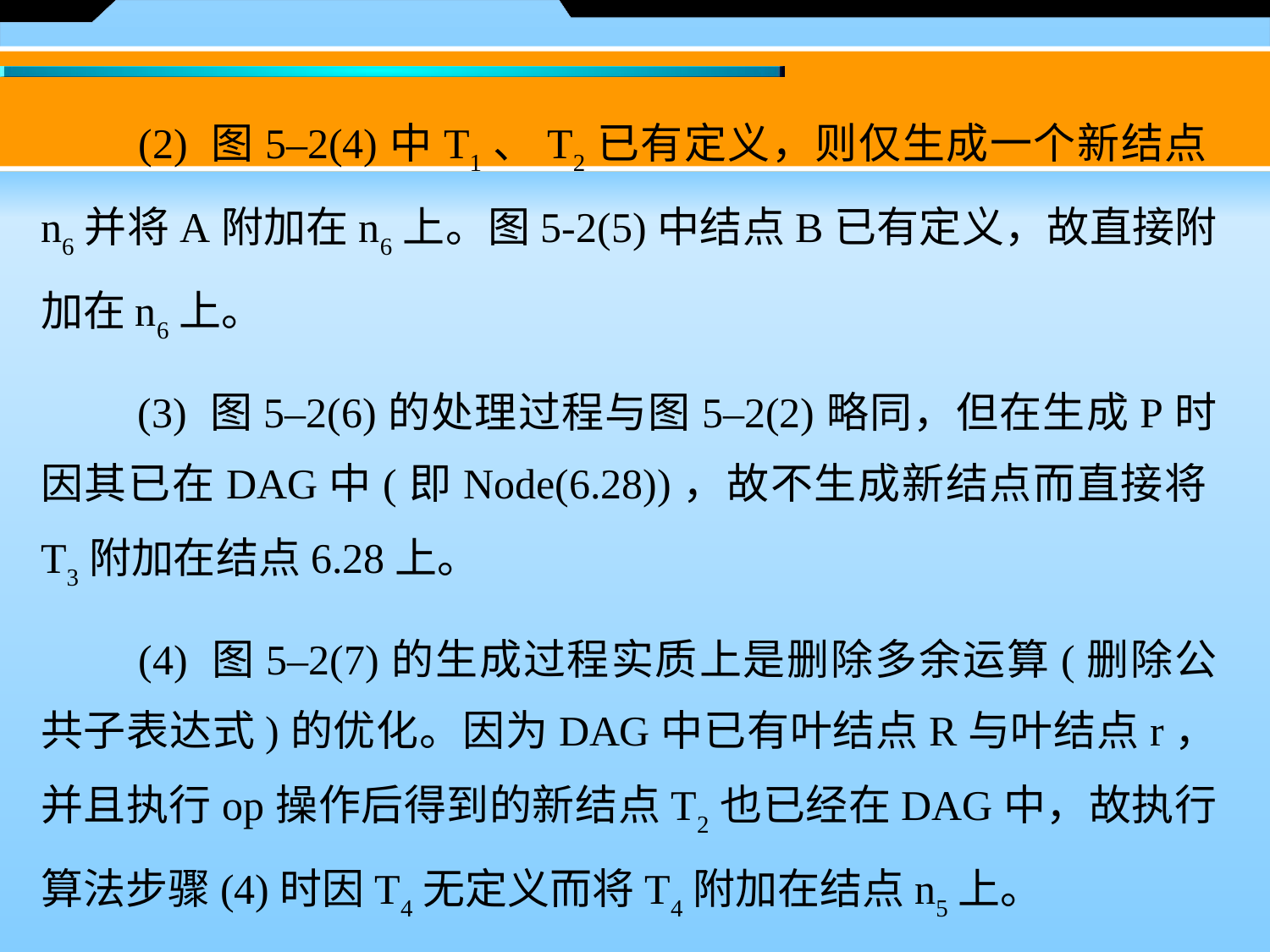

(2) 图5–2(4)中T1、T2已有定义，则仅生成一个新结点n6并将A附加在n6上。图5-2(5)中结点B已有定义，故直接附加在n6上。
　　(3) 图5–2(6)的处理过程与图5–2(2)略同，但在生成P时因其已在DAG中(即Node(6.28))，故不生成新结点而直接将T3附加在结点6.28上。
　　(4) 图5–2(7)的生成过程实质上是删除多余运算(删除公共子表达式)的优化。因为DAG中已有叶结点R与叶结点r，并且执行op操作后得到的新结点T2也已经在DAG中，故执行算法步骤(4)时因T4无定义而将T4附加在结点n5上。